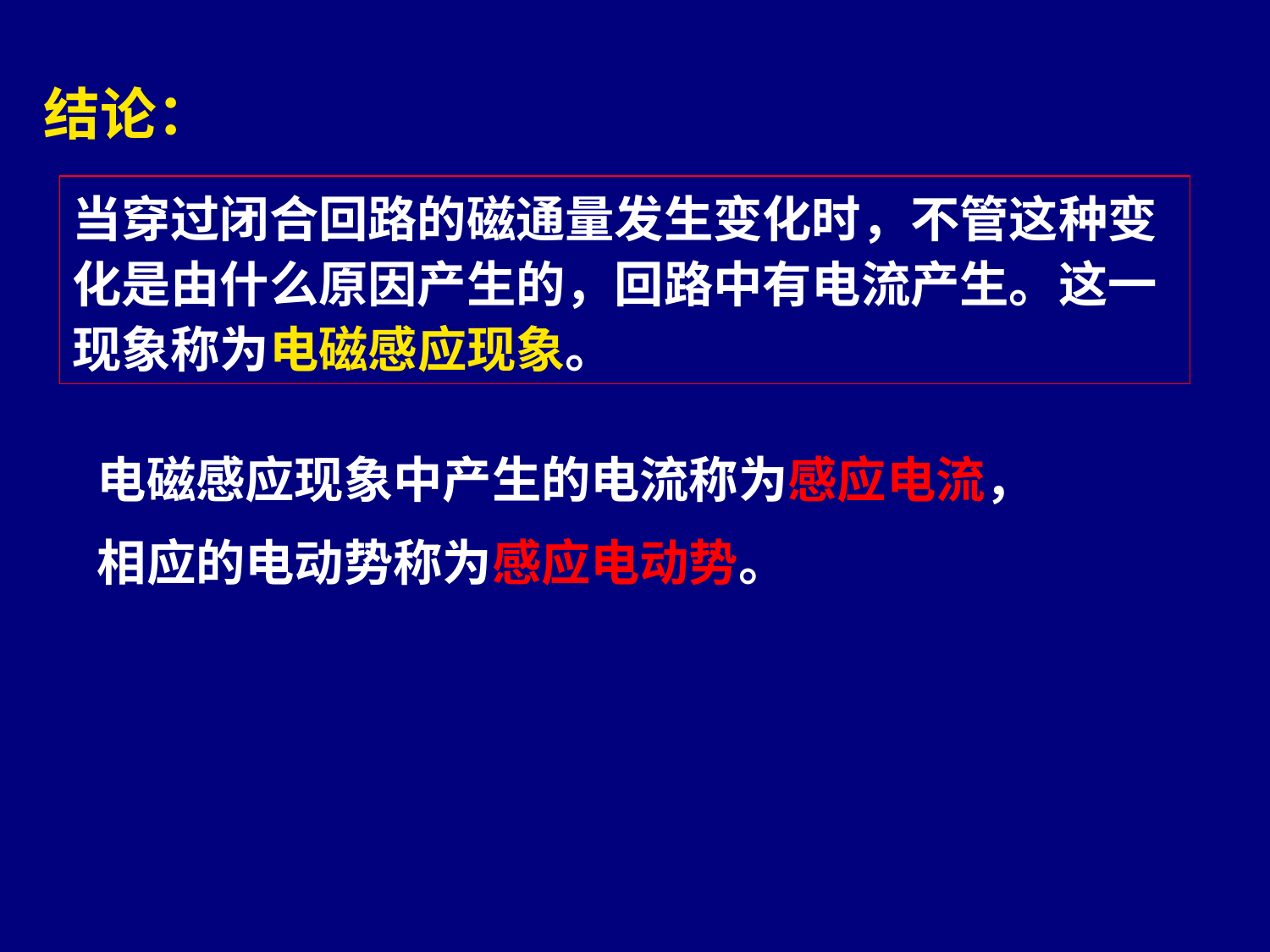

结论：
当穿过闭合回路的磁通量发生变化时，不管这种变化是由什么原因产生的，回路中有电流产生。这一现象称为电磁感应现象。
电磁感应现象中产生的电流称为感应电流，相应的电动势称为感应电动势。